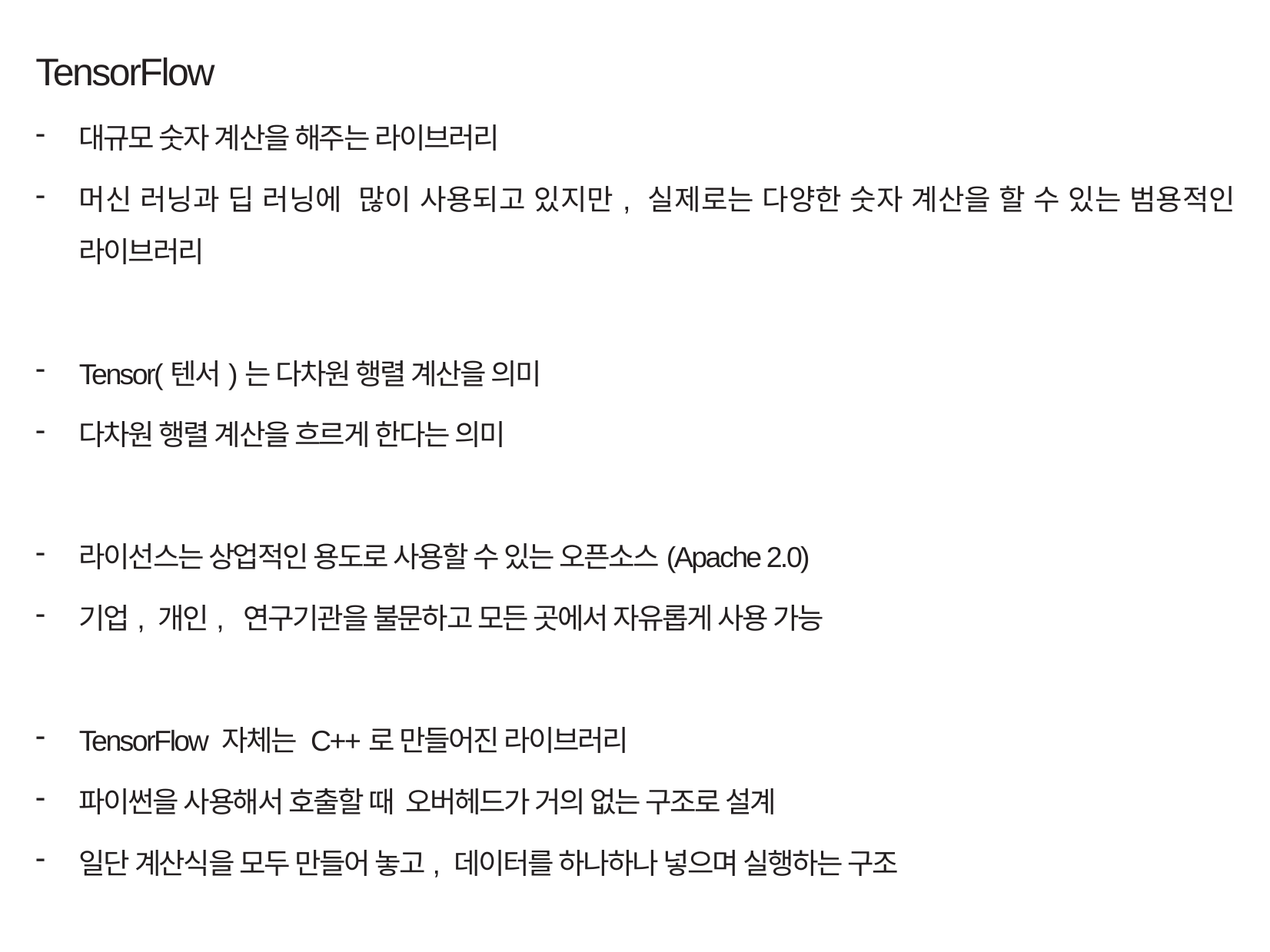

TensorFlow
대규모 숫자 계산을 해주는 라이브러리
머신 러닝과 딥 러닝에  많이 사용되고 있지만, 실제로는 다양한 숫자 계산을 할 수 있는 범용적인 라이브러리

Tensor(텐서)는 다차원 행렬 계산을 의미
다차원 행렬 계산을 흐르게 한다는 의미

라이선스는 상업적인 용도로 사용할 수 있는 오픈소스(Apache 2.0)
기업, 개인,  연구기관을 불문하고 모든 곳에서 자유롭게 사용 가능

TensorFlow 자체는 C++로 만들어진 라이브러리
파이썬을 사용해서 호출할 때  오버헤드가 거의 없는 구조로 설계
일단 계산식을 모두 만들어 놓고, 데이터를 하나하나 넣으며 실행하는 구조